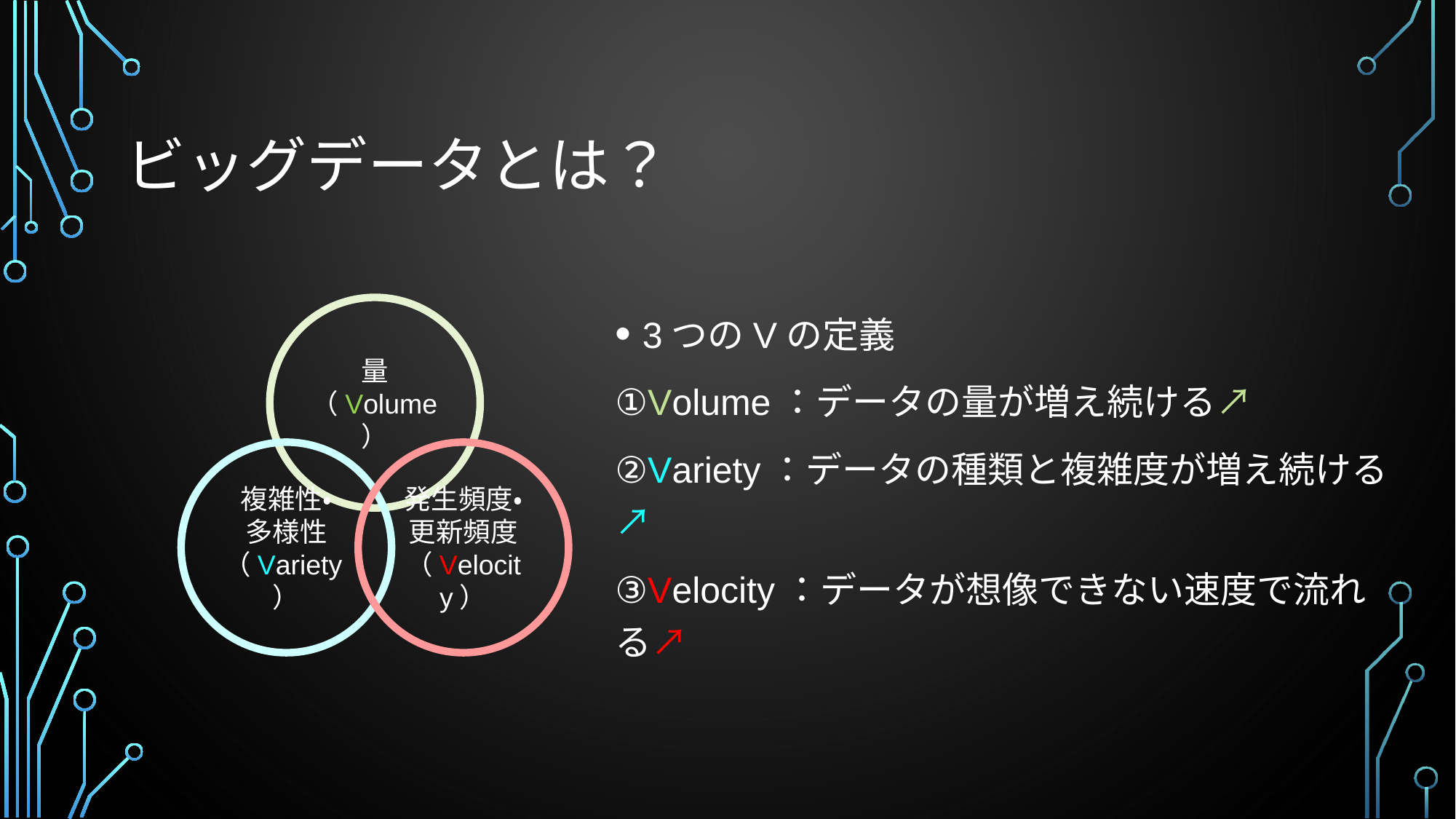

# ビッグデータとは？
量（Volume）
3つのVの定義
①Volume：データの量が増え続ける↗
②Variety：データの種類と複雑度が増え続ける↗
③Velocity：データが想像できない速度で流れる↗

複雑性・
多様性（Variety）
発生頻度・更新頻度（Velocity）